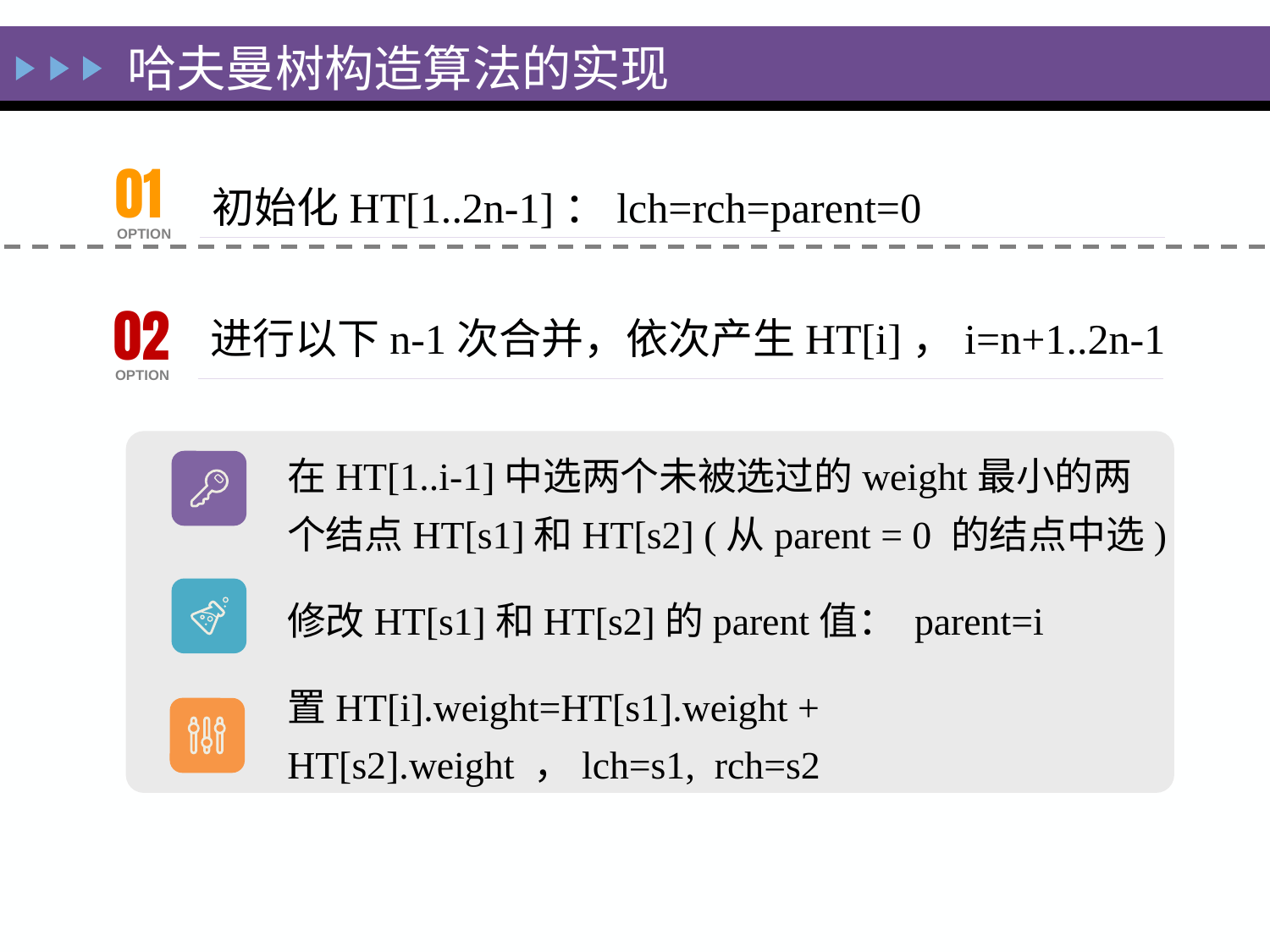

哈夫曼树构造算法的实现
01
OPTION
初始化HT[1..2n-1]：lch=rch=parent=0
进行以下n-1次合并，依次产生HT[i]，i=n+1..2n-1
02
OPTION

在HT[1..i-1]中选两个未被选过的weight最小的两个结点HT[s1]和HT[s2] (从parent = 0 的结点中选)
修改HT[s1]和HT[s2]的parent值： parent=i
置HT[i].weight=HT[s1].weight + HT[s2].weight ，lch=s1,  rch=s2